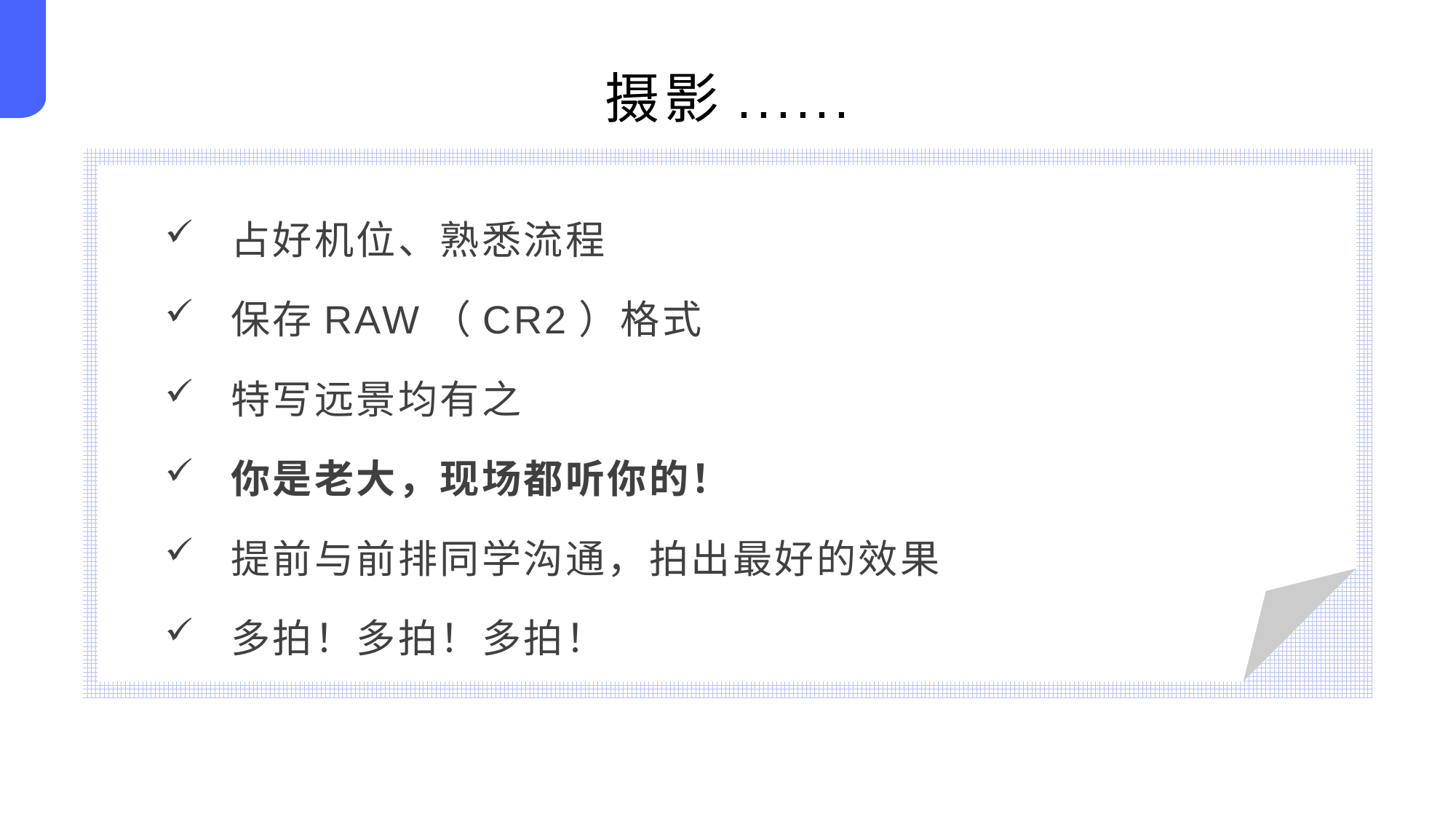

摄影......

占好机位、熟悉流程
保存RAW（CR2）格式
特写远景均有之
你是老大，现场都听你的！
提前与前排同学沟通，拍出最好的效果
多拍！多拍！多拍！